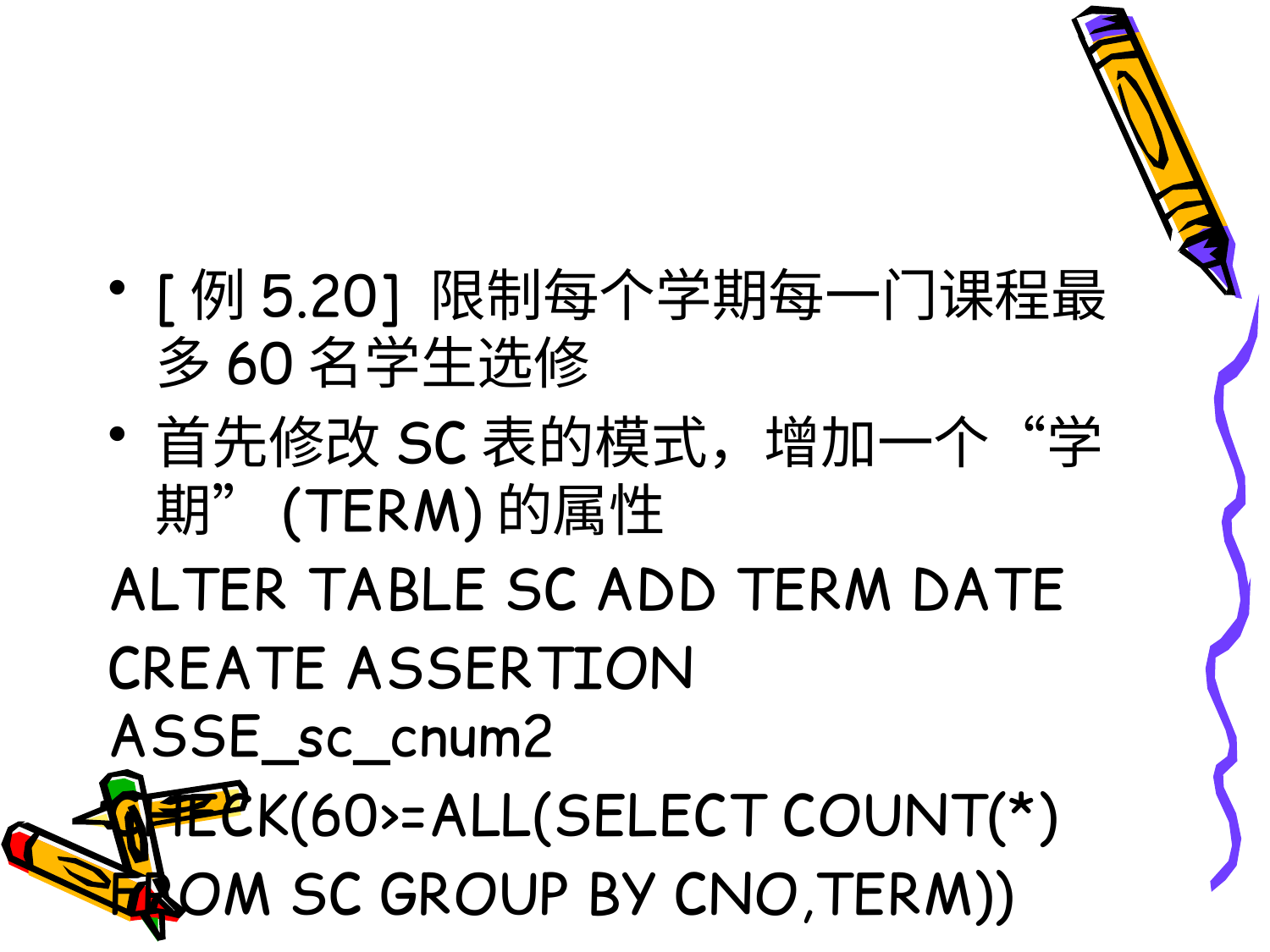

#
[例5.20] 限制每个学期每一门课程最多60名学生选修
首先修改SC表的模式，增加一个“学期”(TERM)的属性
ALTER TABLE SC ADD TERM DATE
CREATE ASSERTION  ASSE_sc_cnum2
CHECK(60>=ALL(SELECT COUNT(*)
FROM SC GROUP BY CNO,TERM))